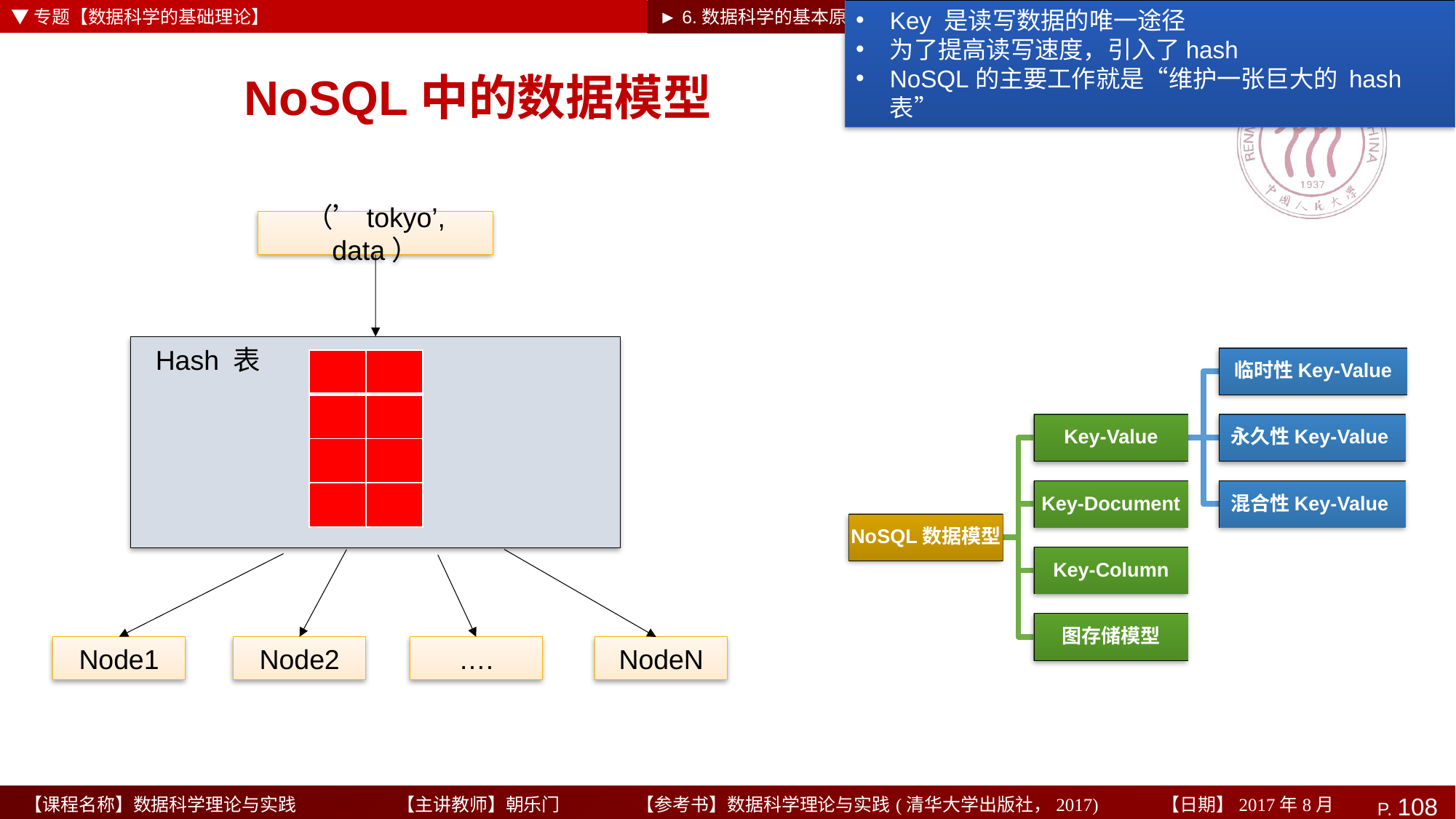

▼专题【数据科学的基础理论】

► 6.数据科学的基本原则

Key 是读写数据的唯一途径
为了提高读写速度，引入了hash
NoSQL的主要工作就是“维护一张巨大的 hash 表”
# NoSQL中的数据模型
（’tokyo’, data）
NoSQL数据模型
Key-Value
临时性Key-Value
永久性Key-Value
混合性Key-Value
Key-Document
Key-Column
图存储模型

Hash 表
|  |  |
| --- | --- |
|  |  |
|  |  |
|  |  |
Node1
Node2
….
NodeN